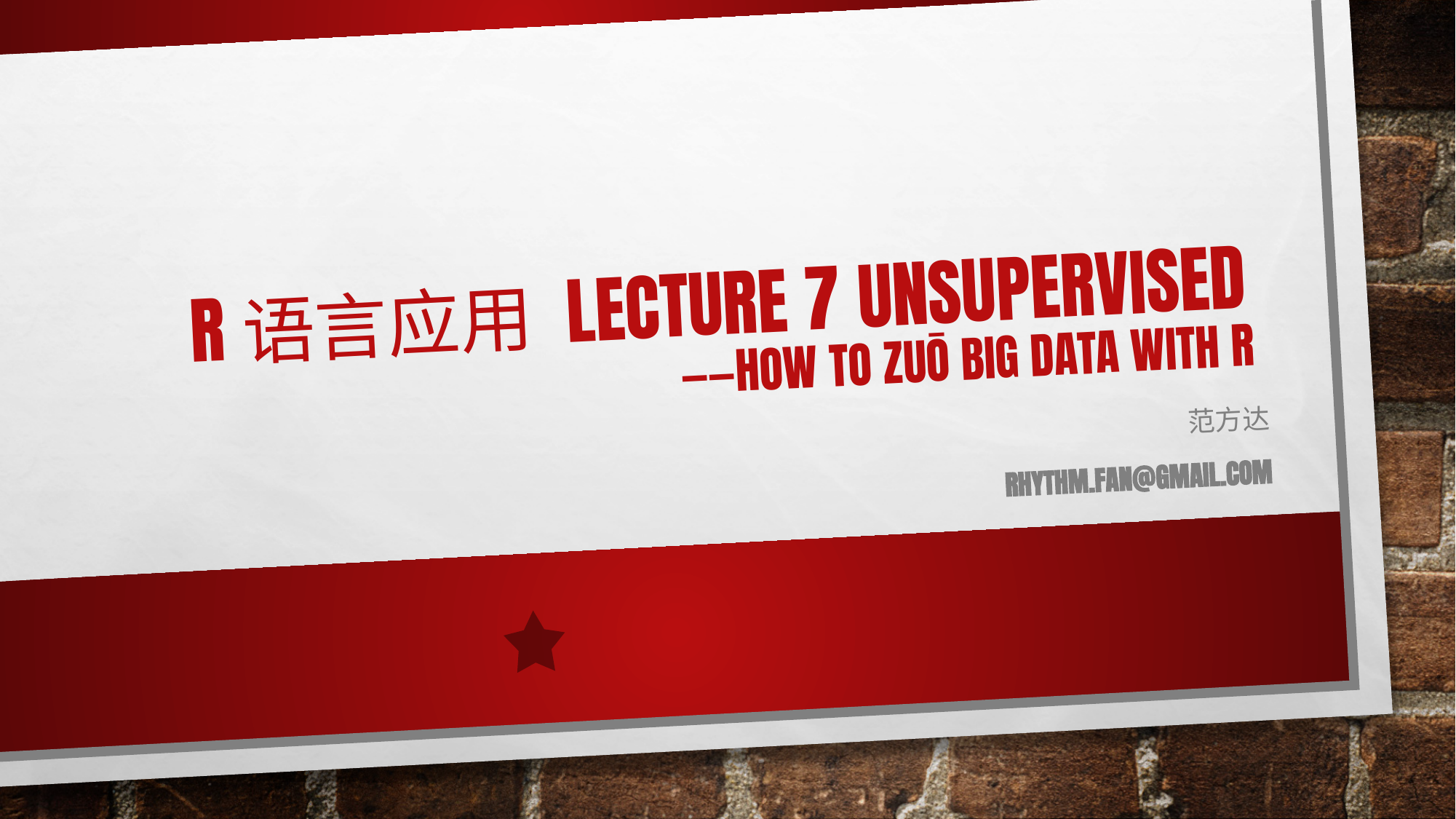

# R语言应用 Lecture 7 UNSUPERVISED ——How to Zuō BIG data with R
范方达
rhythm.fan@gmail.com